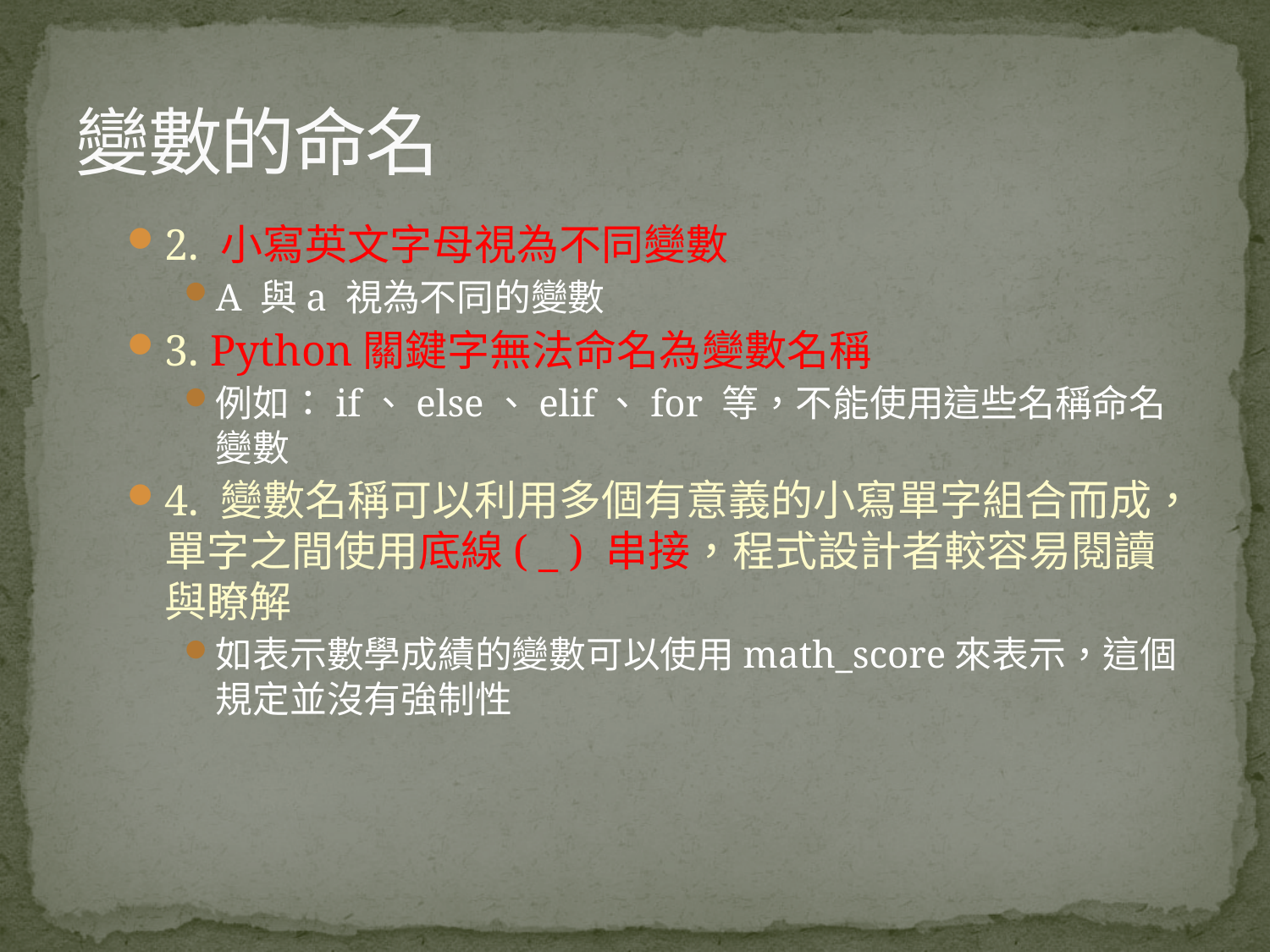

# 變數的命名
2. 小寫英文字母視為不同變數
A 與a 視為不同的變數
3. Python關鍵字無法命名為變數名稱
例如：if、else、elif、for 等，不能使用這些名稱命名變數
4. 變數名稱可以利用多個有意義的小寫單字組合而成，單字之間使用底線( _ ) 串接，程式設計者較容易閱讀與瞭解
如表示數學成績的變數可以使用math_score來表示，這個規定並沒有強制性
35